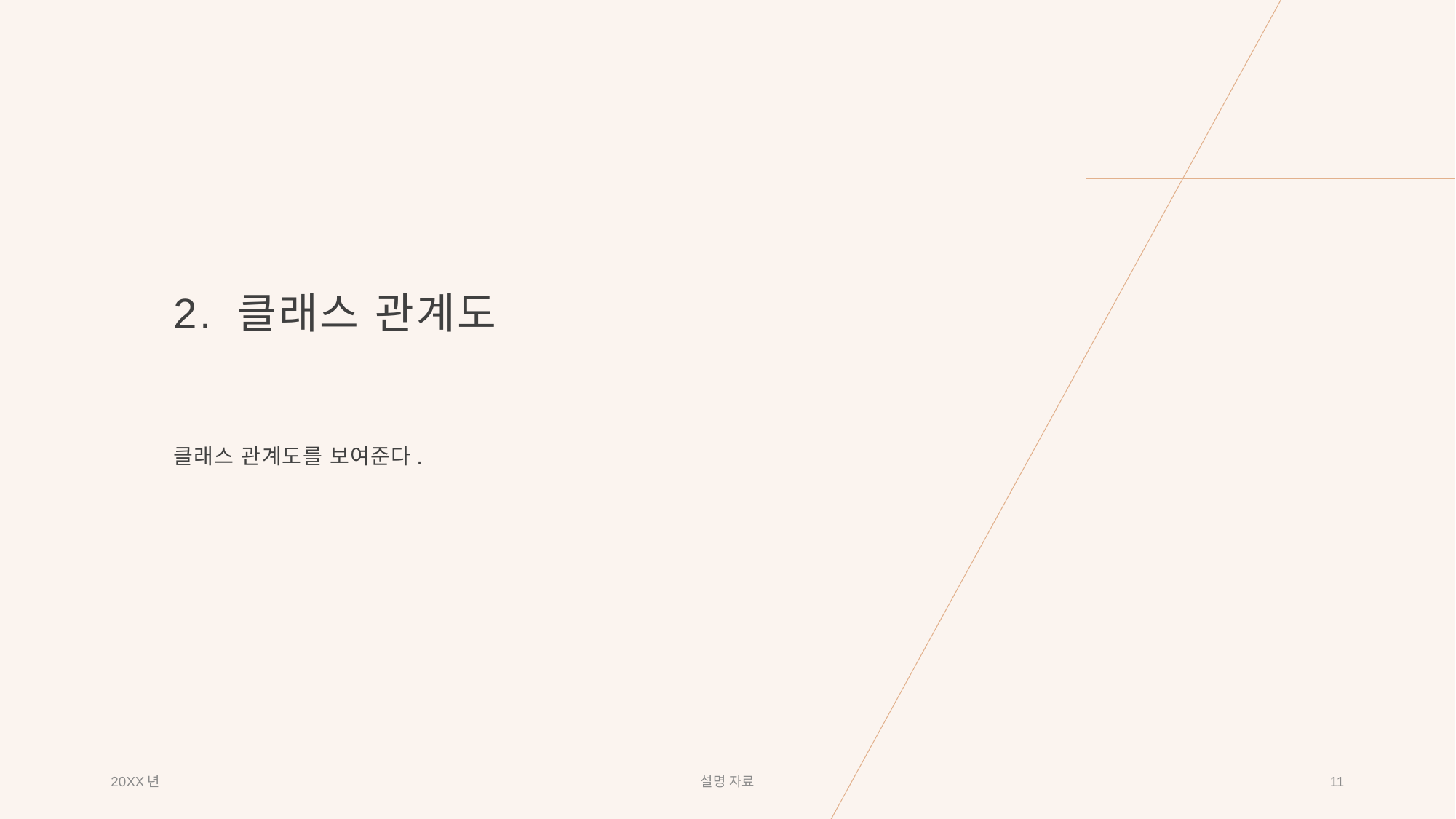

# 2. 클래스 관계도
클래스 관계도를 보여준다.
20XX년
설명 자료
11